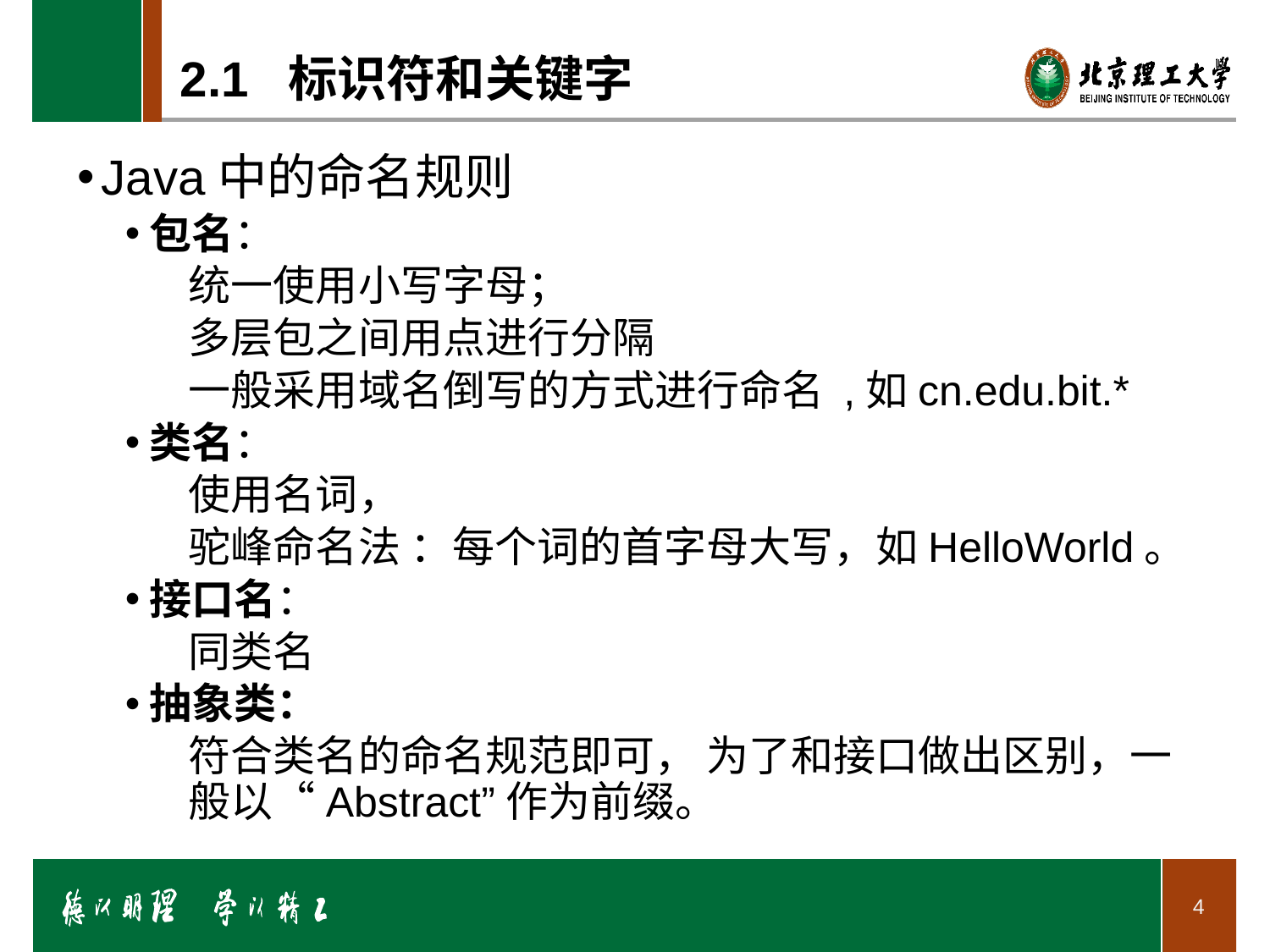

# 2.1  标识符和关键字
Java中的命名规则
包名：
统一使用小写字母；
多层包之间用点进行分隔
一般采用域名倒写的方式进行命名 ,如cn.edu.bit.*
类名：
使用名词，
驼峰命名法 ：每个词的首字母大写，如HelloWorld。
接口名：
同类名
抽象类：
符合类名的命名规范即可， 为了和接口做出区别，一般以“Abstract”作为前缀。